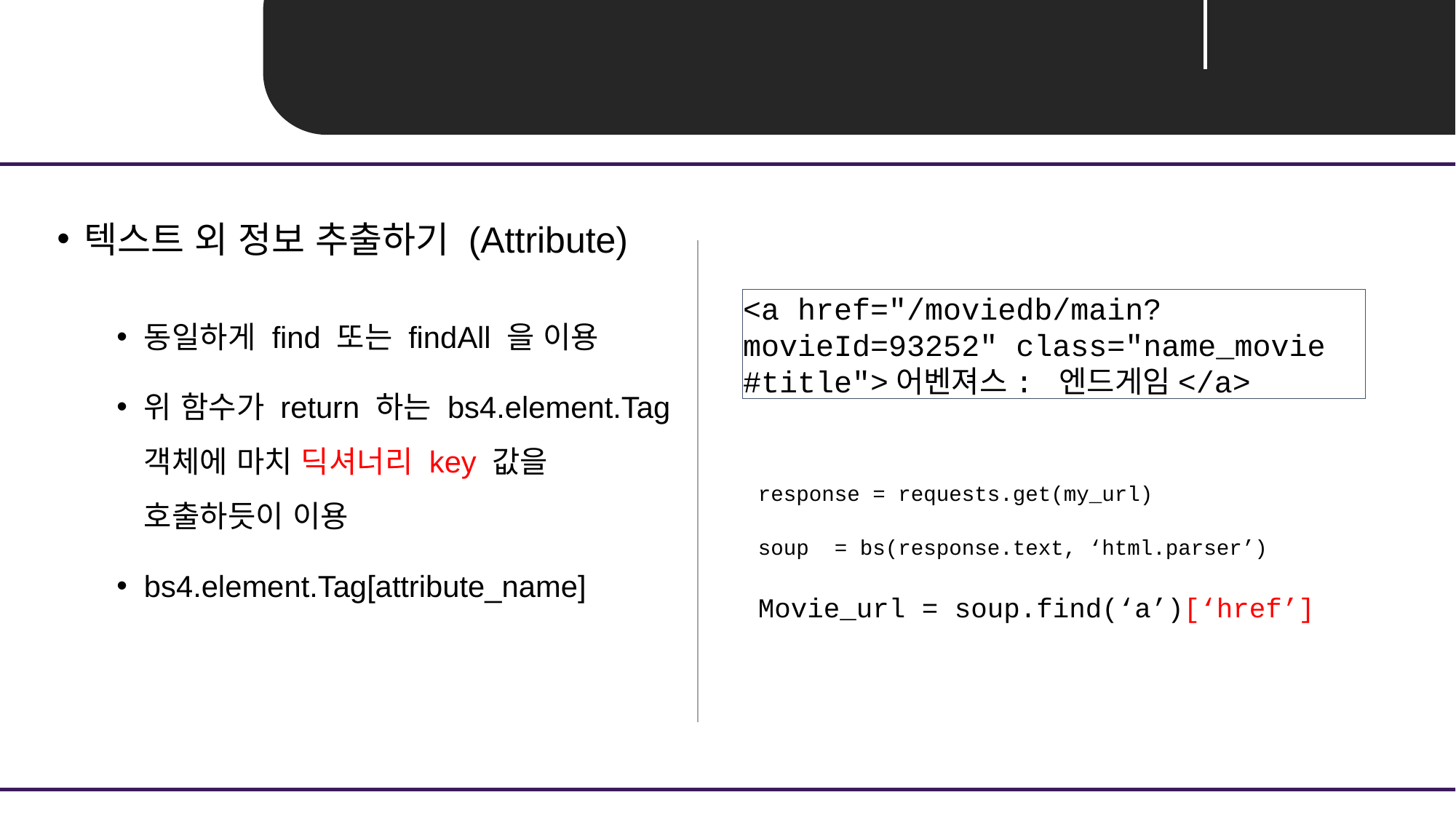

Unit  02 ㅣ BeautifulSoup
텍스트 외 정보 추출하기 (Attribute)

<a href="/moviedb/main?movieId=93252" class="name_movie #title">어벤져스: 엔드게임</a>
동일하게 find 또는 findAll 을 이용
위 함수가 return 하는 bs4.element.Tag 객체에 마치 딕셔너리 key 값을 호출하듯이 이용
bs4.element.Tag[attribute_name]

response = requests.get(my_url)
soup  = bs(response.text, ‘html.parser’)
Movie_url = soup.find(‘a’)[‘href’]